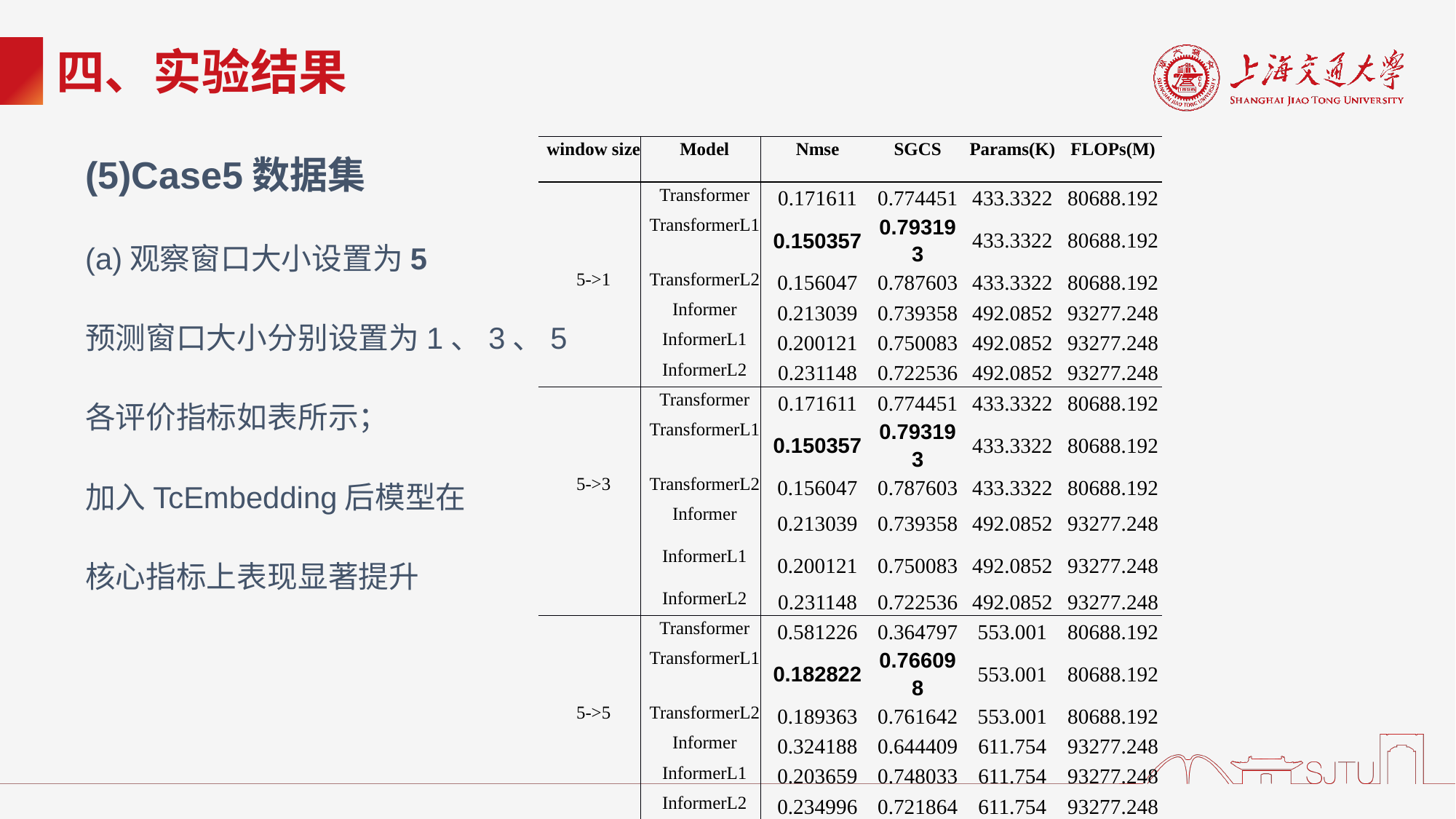

# 四、实验结果
| window size | Model | Nmse | SGCS | Params(K) | FLOPs(M) |
| --- | --- | --- | --- | --- | --- |
|  | Transformer | 0.171611 | 0.774451 | 433.3322 | 80688.192 |
|  | TransformerL1 | 0.150357 | 0.793193 | 433.3322 | 80688.192 |
| 5->1 | TransformerL2 | 0.156047 | 0.787603 | 433.3322 | 80688.192 |
|  | Informer | 0.213039 | 0.739358 | 492.0852 | 93277.248 |
|  | InformerL1 | 0.200121 | 0.750083 | 492.0852 | 93277.248 |
|  | InformerL2 | 0.231148 | 0.722536 | 492.0852 | 93277.248 |
|  | Transformer | 0.171611 | 0.774451 | 433.3322 | 80688.192 |
|  | TransformerL1 | 0.150357 | 0.793193 | 433.3322 | 80688.192 |
| 5->3 | TransformerL2 | 0.156047 | 0.787603 | 433.3322 | 80688.192 |
|  | Informer | 0.213039 | 0.739358 | 492.0852 | 93277.248 |
|  | InformerL1 | 0.200121 | 0.750083 | 492.0852 | 93277.248 |
|  | InformerL2 | 0.231148 | 0.722536 | 492.0852 | 93277.248 |
|  | Transformer | 0.581226 | 0.364797 | 553.001 | 80688.192 |
|  | TransformerL1 | 0.182822 | 0.766098 | 553.001 | 80688.192 |
| 5->5 | TransformerL2 | 0.189363 | 0.761642 | 553.001 | 80688.192 |
|  | Informer | 0.324188 | 0.644409 | 611.754 | 93277.248 |
|  | InformerL1 | 0.203659 | 0.748033 | 611.754 | 93277.248 |
|  | InformerL2 | 0.234996 | 0.721864 | 611.754 | 93277.248 |
(5)Case5数据集
(a)观察窗口大小设置为5
预测窗口大小分别设置为1、3、5
各评价指标如表所示；
加入TcEmbedding后模型在
核心指标上表现显著提升